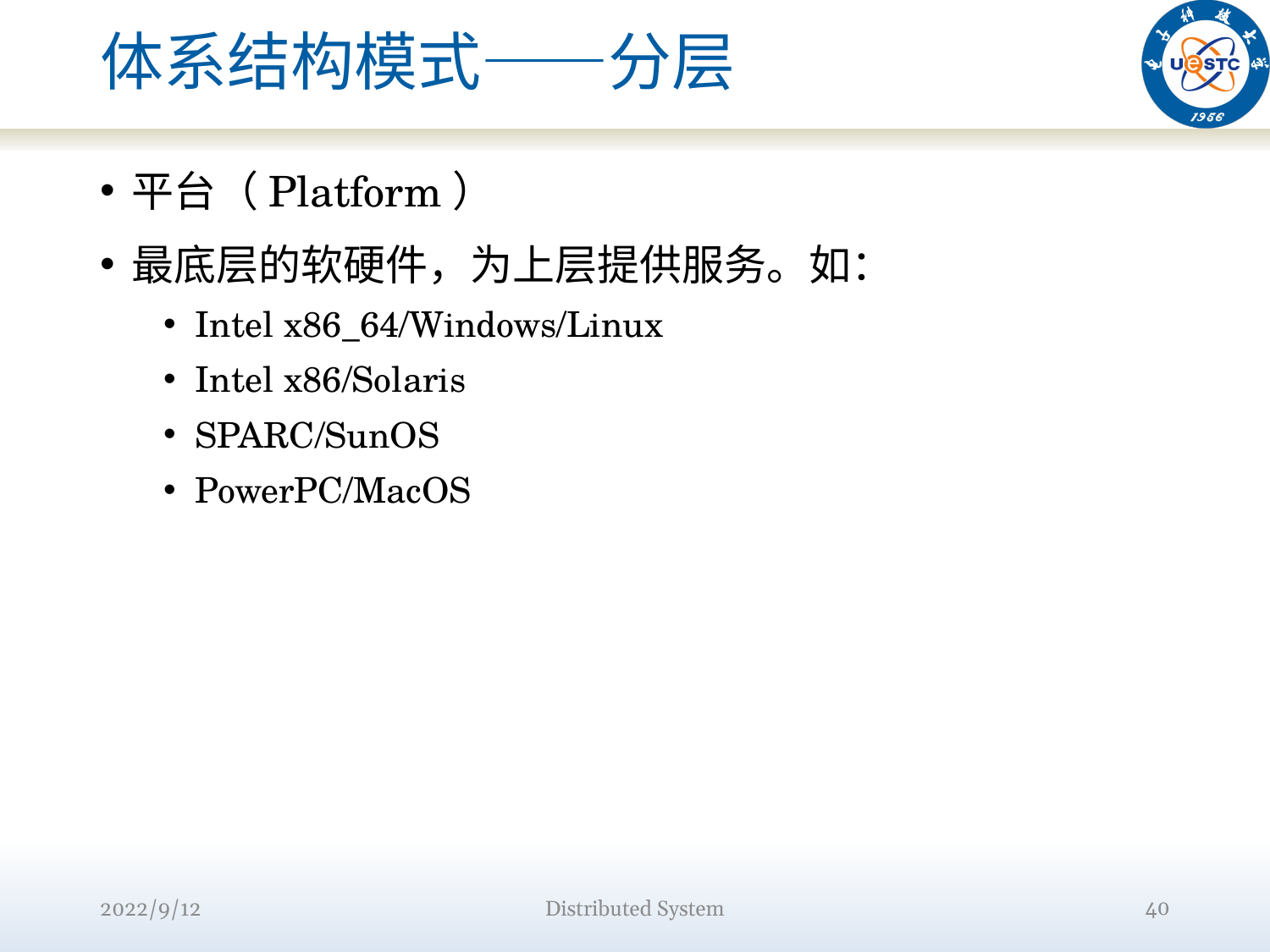

# 体系结构模式——分层
平台（Platform）
最底层的软硬件，为上层提供服务。如：
Intel x86_64/Windows/Linux
Intel x86/Solaris
SPARC/SunOS
PowerPC/MacOS
2022/9/12
Distributed System
40